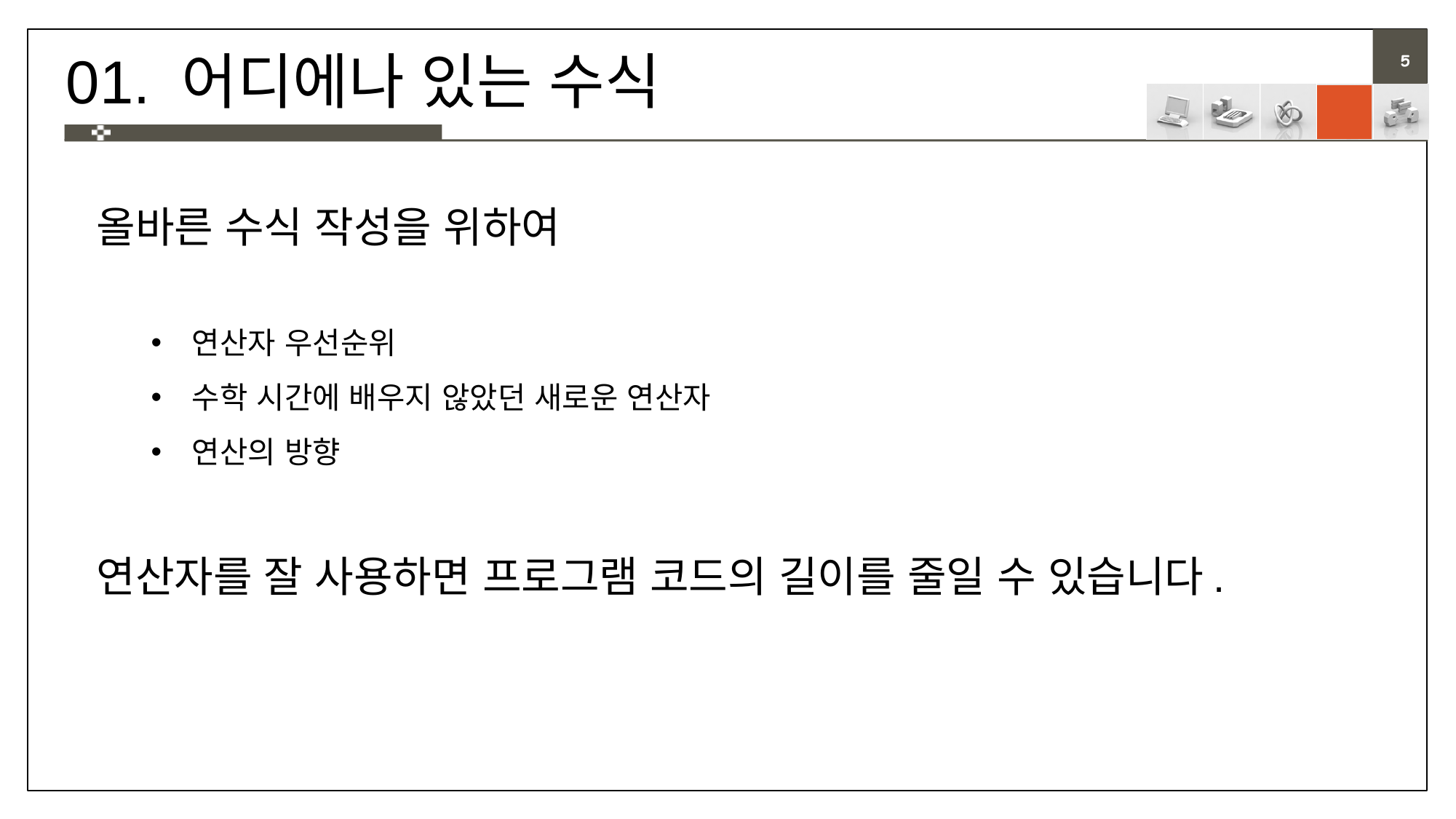

# 01. 어디에나 있는 수식
올바른 수식 작성을 위하여

연산자 우선순위
수학 시간에 배우지 않았던 새로운 연산자
연산의 방향

연산자를 잘 사용하면 프로그램 코드의 길이를 줄일 수 있습니다.